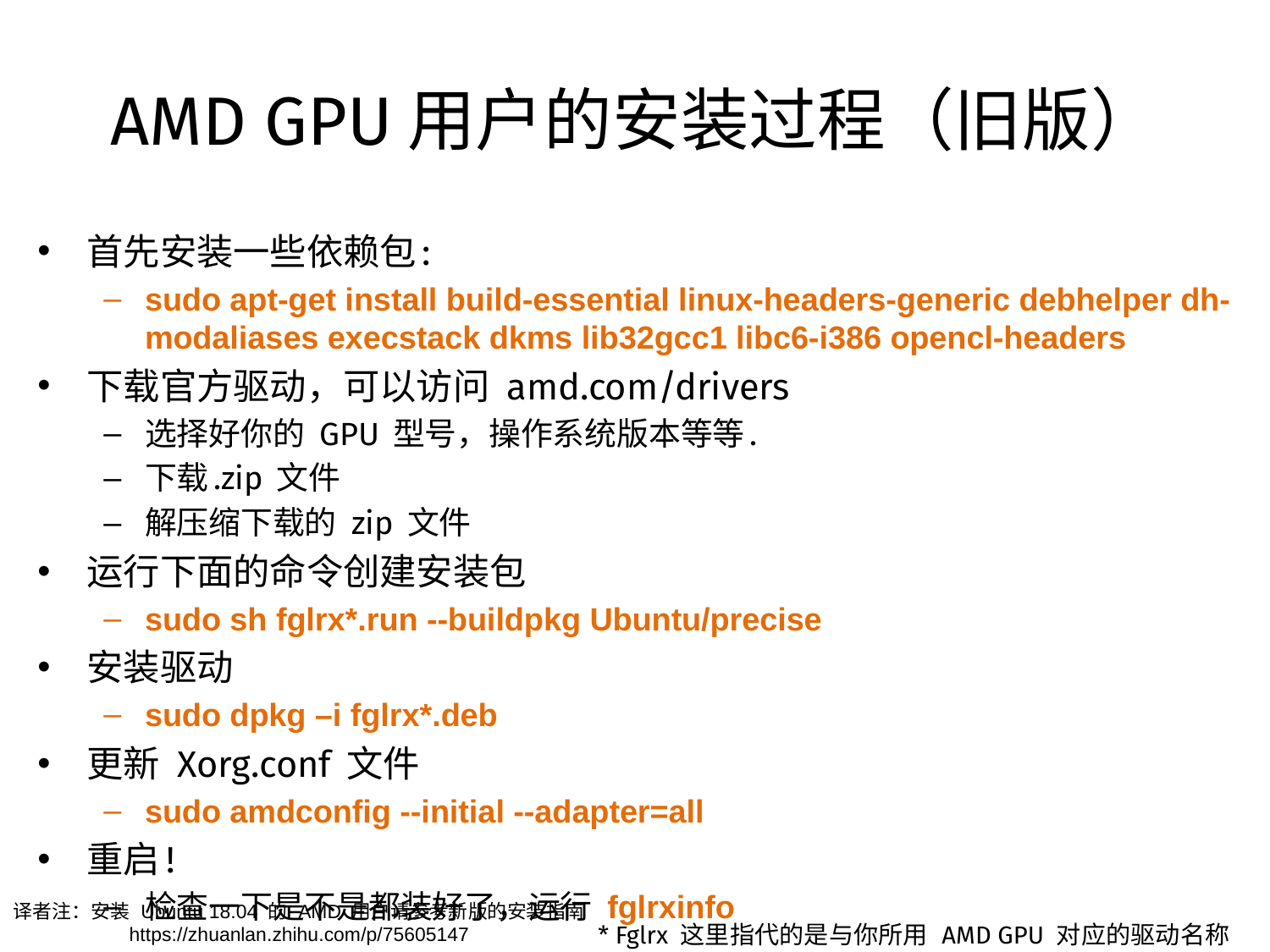

AMD GPU用户的安装过程（旧版）
首先安装一些依赖包:
sudo apt-get install build-essential linux-headers-generic debhelper dh-modaliases execstack dkms lib32gcc1 libc6-i386 opencl-headers
下载官方驱动，可以访问 amd.com/drivers
选择好你的 GPU 型号，操作系统版本等等.
下载.zip 文件
解压缩下载的 zip 文件
运行下面的命令创建安装包
sudo sh fglrx*.run --buildpkg Ubuntu/precise
安装驱动
sudo dpkg –i fglrx*.deb
更新 Xorg.conf 文件
sudo amdconfig --initial --adapter=all
重启!
检查一下是不是都装好了，运行 fglrxinfo
译者注：安装 Ubuntu 18.04 的 AMD 用户请参考新版的安装指南
https://zhuanlan.zhihu.com/p/75605147

* Fglrx 这里指代的是与你所用 AMD GPU 对应的驱动名称